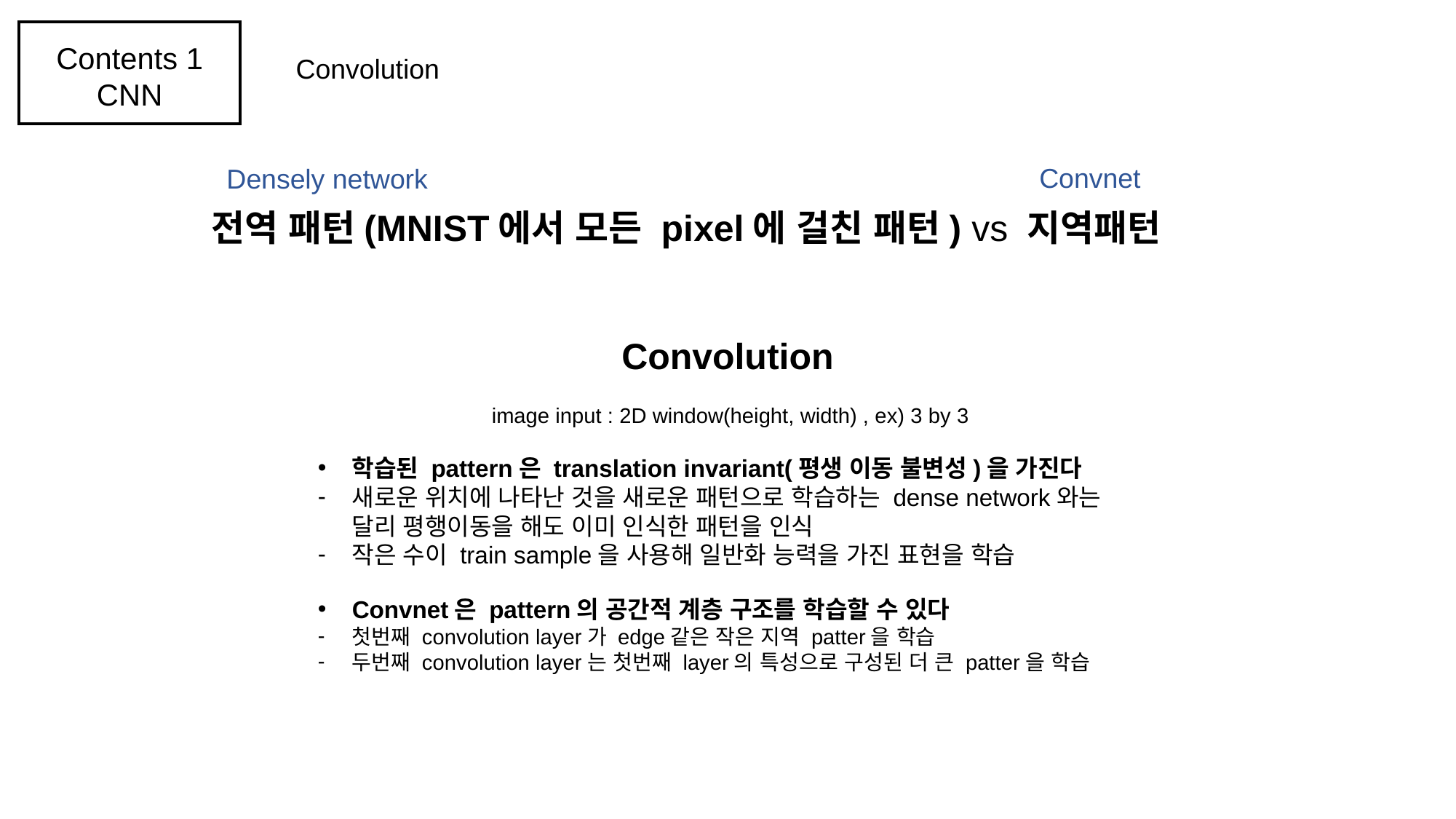

Contents 1
CNN
Convolution
Convnet
Densely network
전역 패턴(MNIST에서 모든 pixel에 걸친 패턴) vs 지역패턴

Convolution

 image input : 2D window(height, width) , ex) 3 by 3

학습된 pattern은 translation invariant(평생 이동 불변성)을 가진다
새로운 위치에 나타난 것을 새로운 패턴으로 학습하는 dense network와는 달리 평행이동을 해도 이미 인식한 패턴을 인식
작은 수이 train sample을 사용해 일반화 능력을 가진 표현을 학습

Convnet은 pattern의 공간적 계층 구조를 학습할 수 있다
첫번째 convolution layer가 edge같은 작은 지역 patter을 학습
두번째 convolution layer는 첫번째 layer의 특성으로 구성된 더 큰 patter을 학습